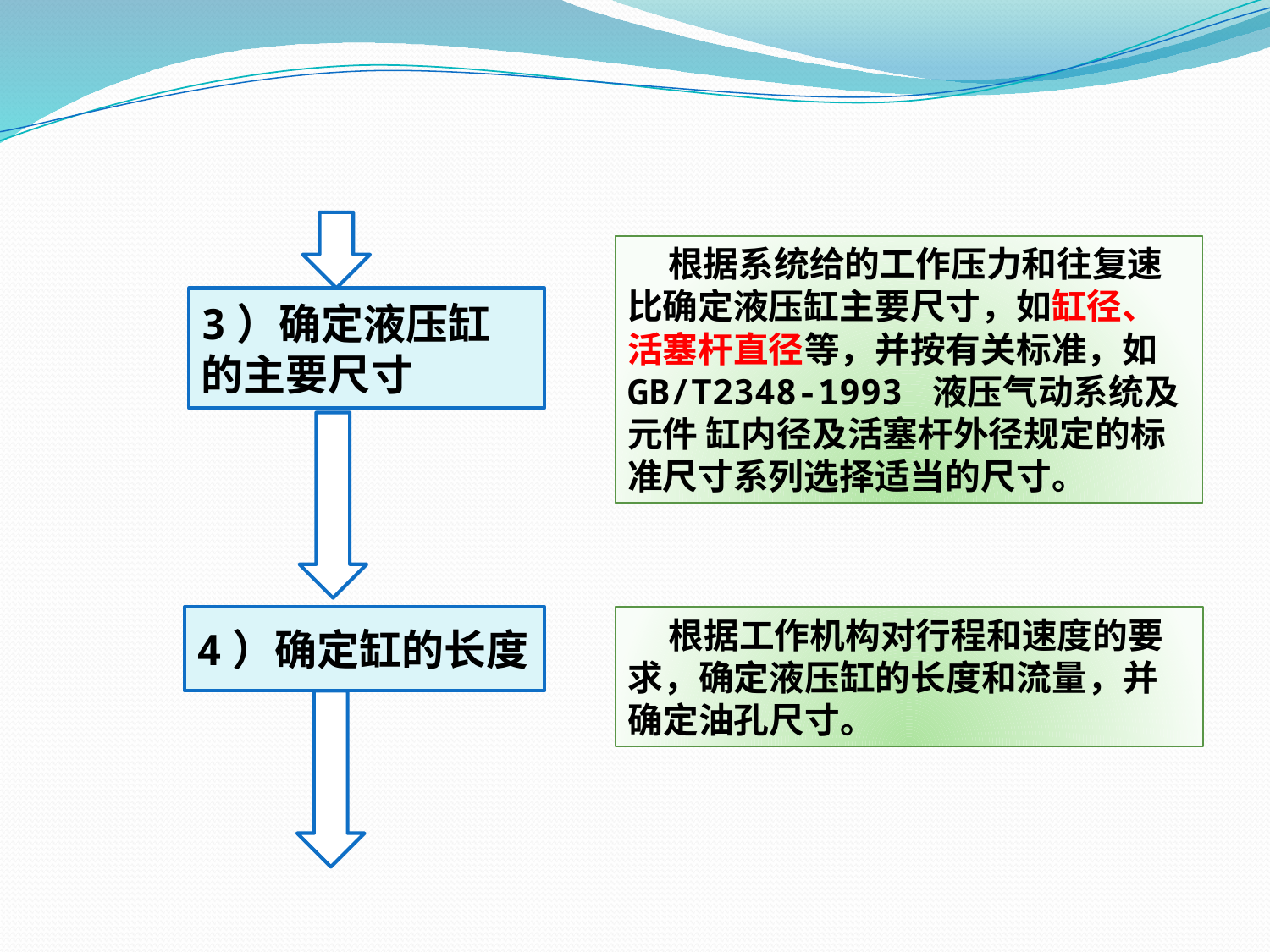

根据系统给的工作压力和往复速比确定液压缸主要尺寸，如缸径、活塞杆直径等，并按有关标准，如GB/T2348-1993 液压气动系统及元件 缸内径及活塞杆外径规定的标准尺寸系列选择适当的尺寸。
3）确定液压缸的主要尺寸

4）确定缸的长度
    根据工作机构对行程和速度的要求，确定液压缸的长度和流量，并确定油孔尺寸。